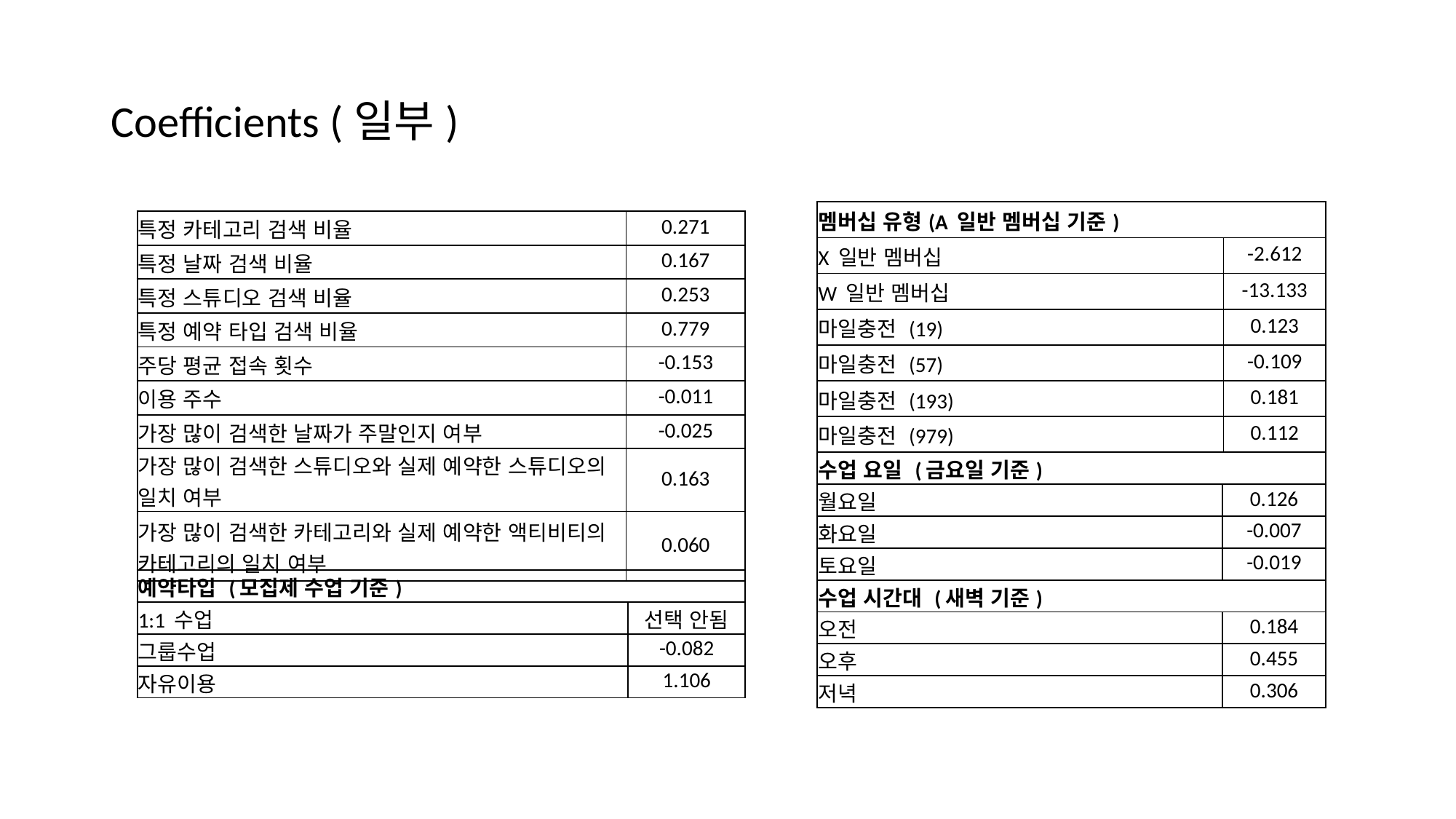

# Coefficients (일부)
| 멤버십 유형(A 일반 멤버십 기준) |  |
| --- | --- |
| X 일반 멤버십 | -2.612 |
| W 일반 멤버십 | -13.133 |
| 마일충전 (19) | 0.123 |
| 마일충전 (57) | -0.109 |
| 마일충전 (193) | 0.181 |
| 마일충전 (979) | 0.112 |
| 특정 카테고리 검색 비율 | 0.271 |
| --- | --- |
| 특정 날짜 검색 비율 | 0.167 |
| 특정 스튜디오 검색 비율 | 0.253 |
| 특정 예약 타입 검색 비율 | 0.779 |
| 주당 평균 접속 횟수 | -0.153 |
| 이용 주수 | -0.011 |
| 가장 많이 검색한 날짜가 주말인지 여부 | -0.025 |
| 가장 많이 검색한 스튜디오와 실제 예약한 스튜디오의 일치 여부 | 0.163 |
| 가장 많이 검색한 카테고리와 실제 예약한 액티비티의 카테고리의 일치 여부 | 0.060 |
| 수업 요일 (금요일 기준) |  |
| --- | --- |
| 월요일 | 0.126 |
| 화요일 | -0.007 |
| 토요일 | -0.019 |
| 수업 시간대 (새벽 기준) |  |
| 오전 | 0.184 |
| 오후 | 0.455 |
| 저녁 | 0.306 |
| 예약타입 (모집제 수업 기준) |  |
| --- | --- |
| 1:1 수업 | 선택 안됨 |
| 그룹수업 | -0.082 |
| 자유이용 | 1.106 |